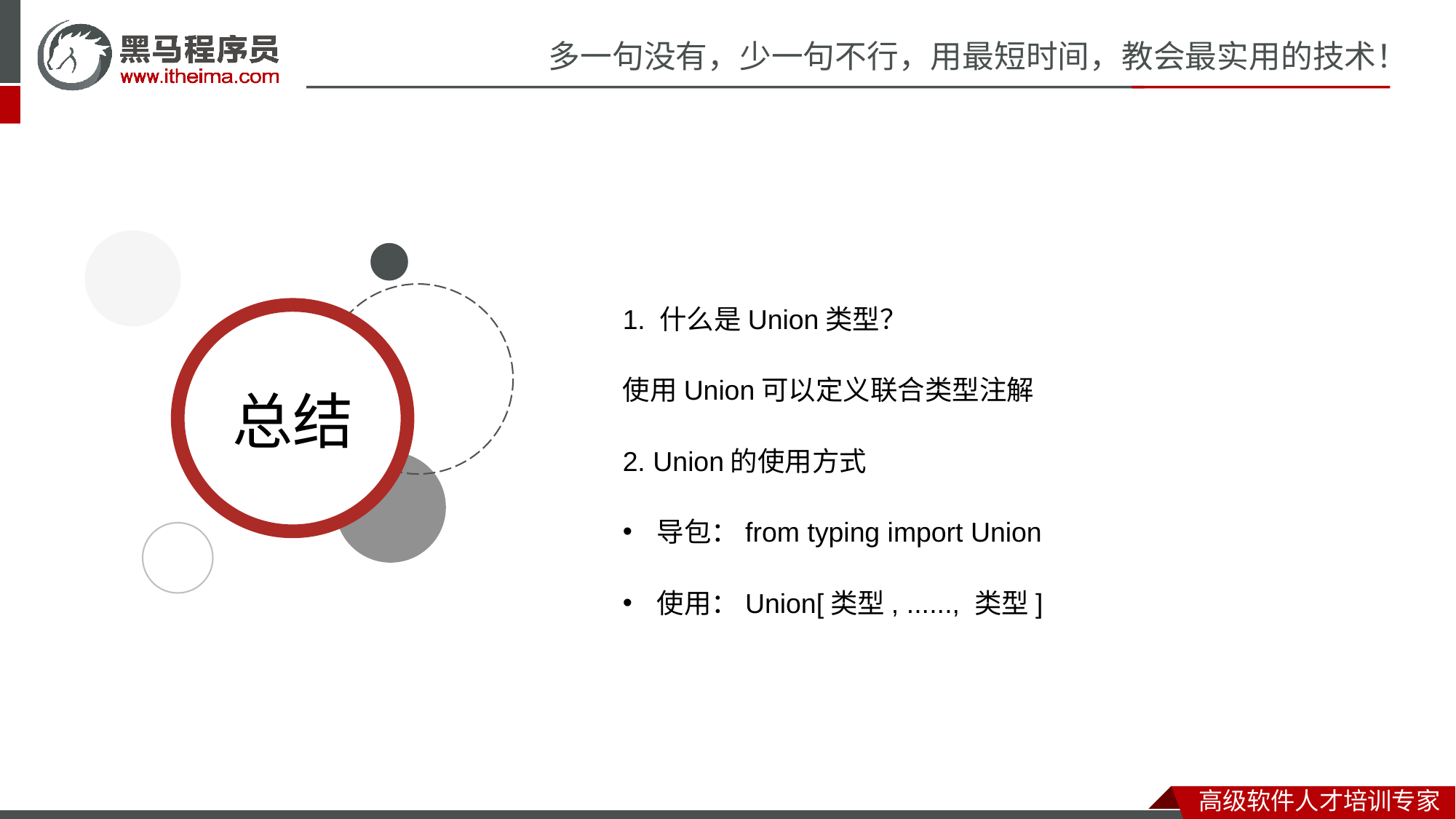

1. 什么是Union类型？
使用Union可以定义联合类型注解
2. Union的使用方式
导包：from typing import Union
使用：Union[类型, ......, 类型]